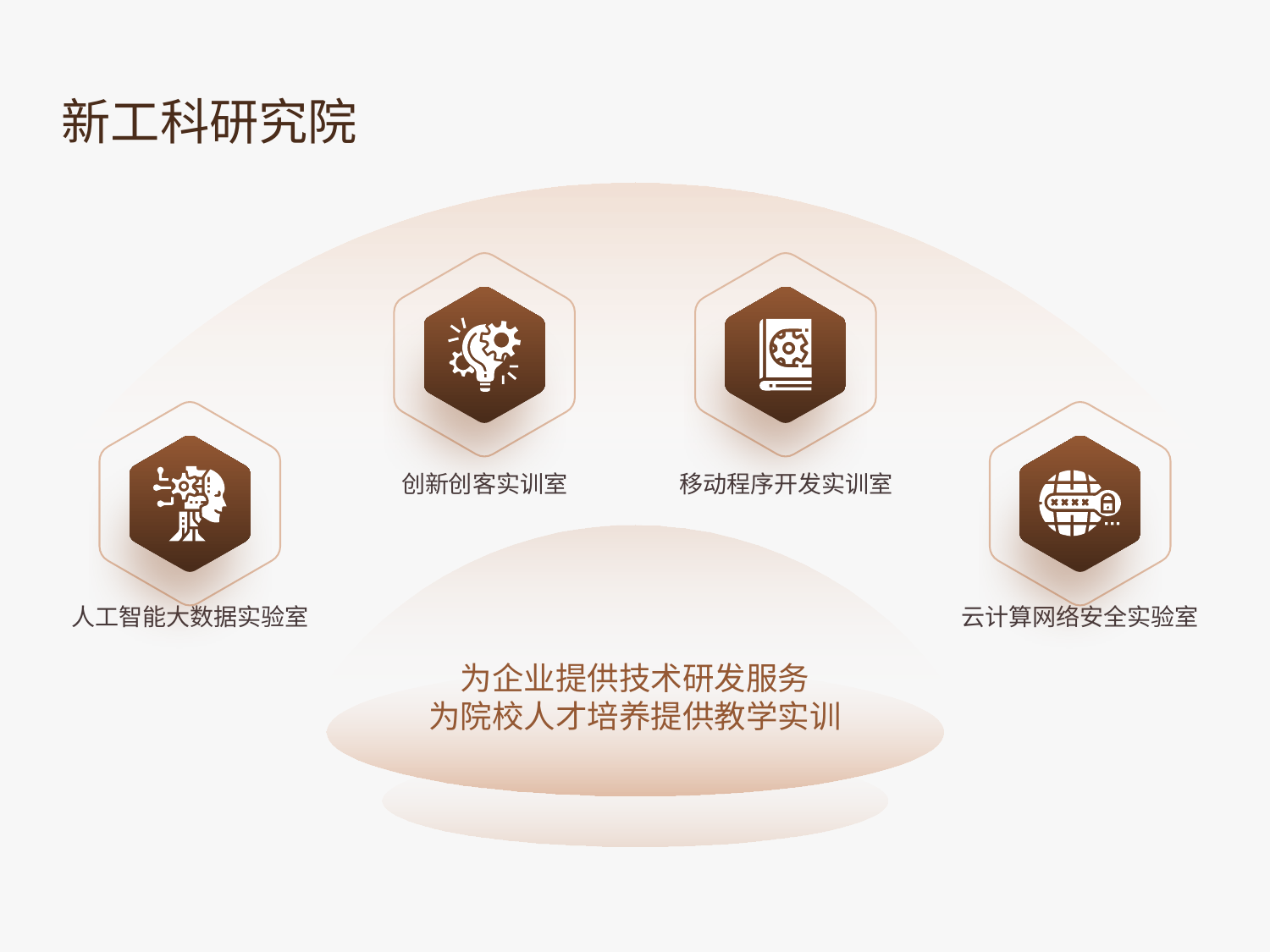

新工科研究院

移动程序开发实训室
创新创客实训室

人工智能大数据实验室
云计算网络安全实验室
为企业提供技术研发服务
为院校人才培养提供教学实训